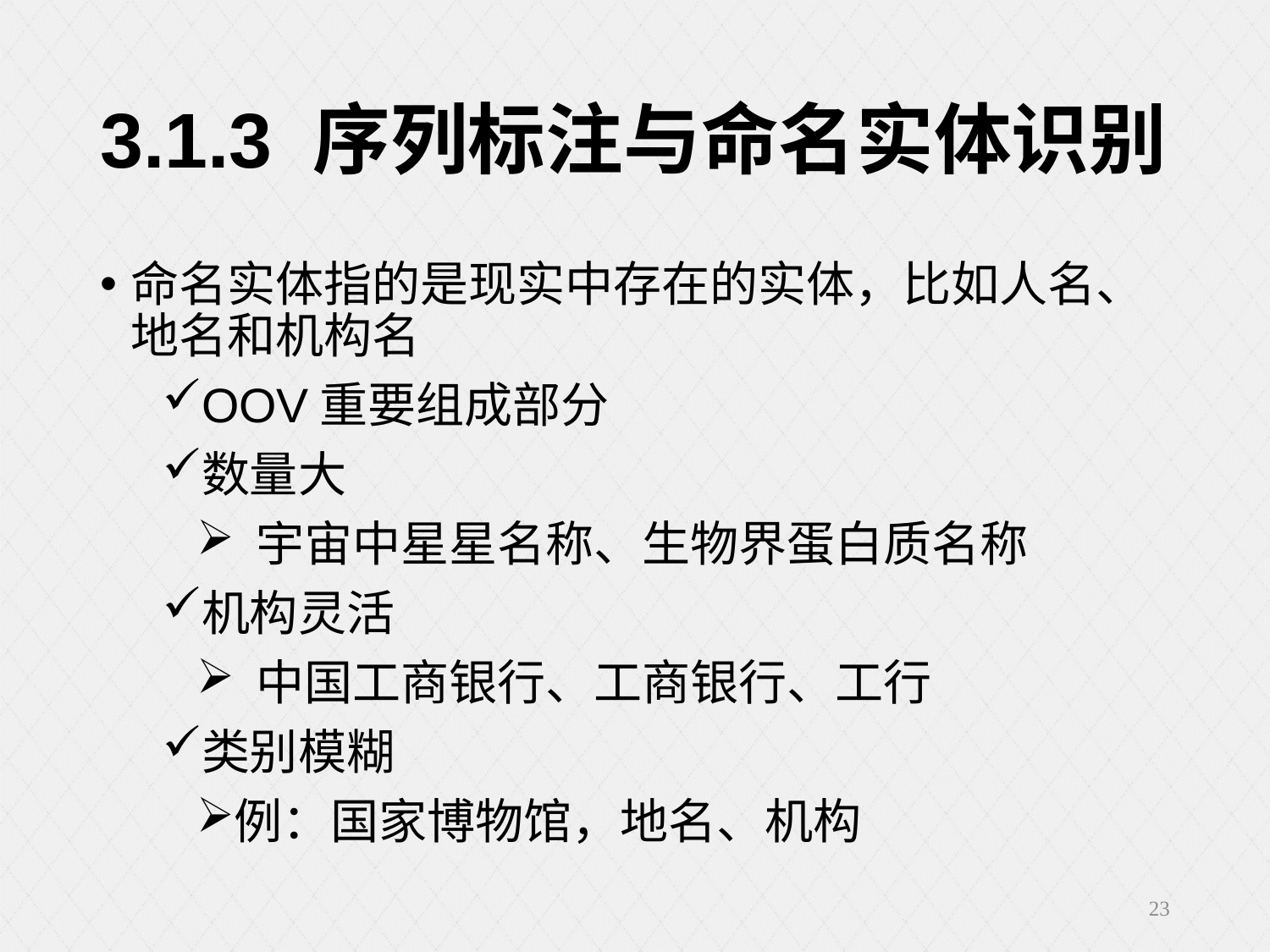

# 3.1.3 序列标注与命名实体识别
命名实体指的是现实中存在的实体，比如人名、地名和机构名
OOV重要组成部分
数量大
 宇宙中星星名称、生物界蛋白质名称
机构灵活
 中国工商银行、工商银行、工行
类别模糊
例：国家博物馆，地名、机构
23